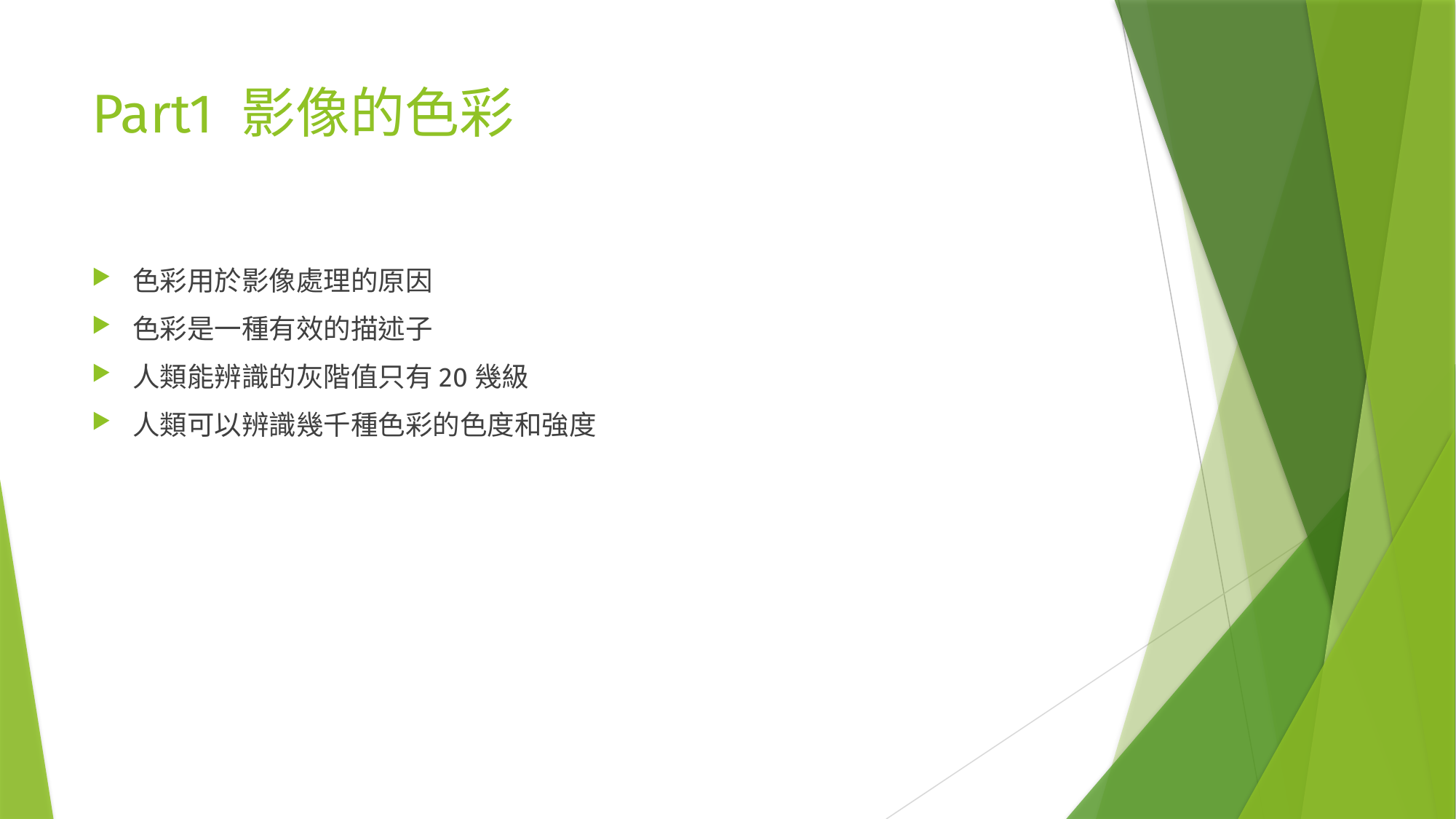

# Part1 影像的色彩
色彩用於影像處理的原因
色彩是一種有效的描述子
人類能辨識的灰階值只有20幾級
人類可以辨識幾千種色彩的色度和強度